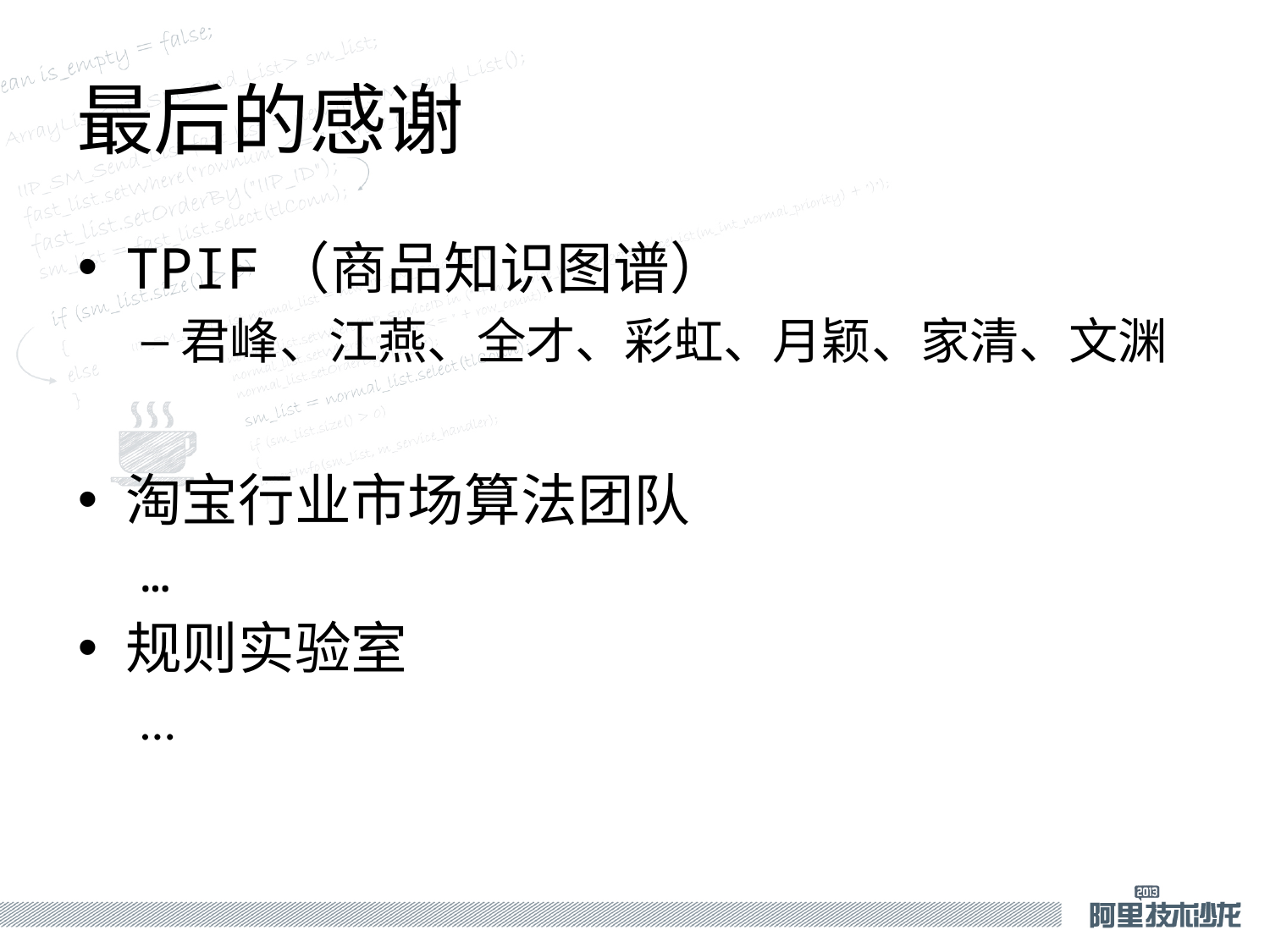

# 最后的感谢
TPIF（商品知识图谱）
君峰、江燕、全才、彩虹、月颖、家清、文渊

淘宝行业市场算法团队
…
规则实验室
…